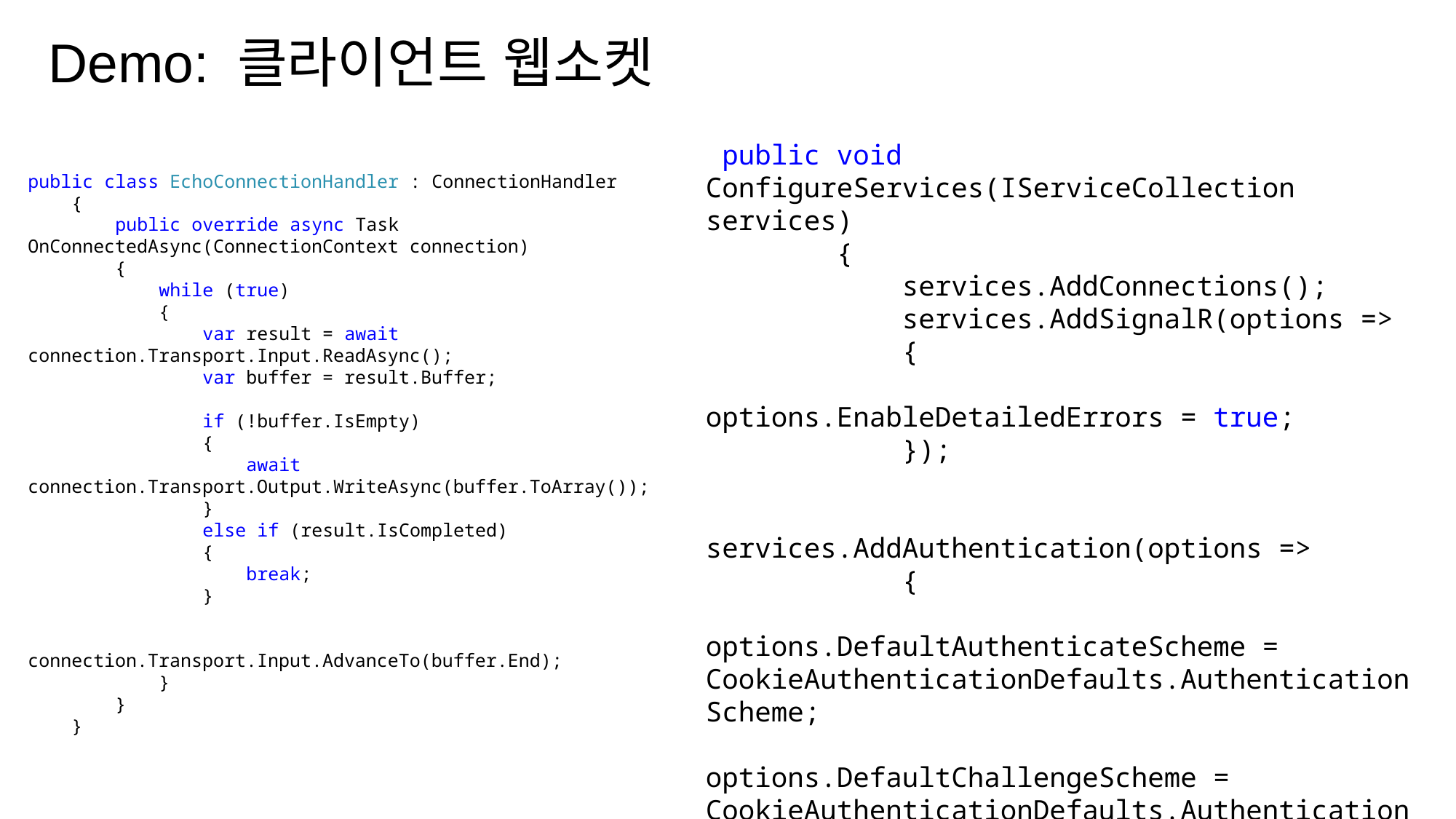

Demo: 클라이언트 웹소켓
 public void ConfigureServices(IServiceCollection services)
        {
            services.AddConnections();
            services.AddSignalR(options =>
            {
                options.EnableDetailedErrors = true;
            });

            services.AddAuthentication(options =>
            {
                options.DefaultAuthenticateScheme = CookieAuthenticationDefaults.AuthenticationScheme;
                options.DefaultChallengeScheme = CookieAuthenticationDefaults.AuthenticationScheme;
            }).AddCookie();
        }

        public void Configure(IApplicationBuilder app, IHostingEnvironment env)
        {
            app.UseConnections(routes =>
            {
                routes.MapConnectionHandler<EchoConnectionHandler>("/echo");
                routes.MapConnectionHandler<WriteThenCloseConnectionHandler>("/echoAndClose");
                routes.MapConnectionHandler<HttpHeaderConnectionHandler>("/httpheader");
                routes.MapConnectionHandler<AuthConnectionHandler>("/auth");
            });

            app.UseSignalR(routes =>
            {
                routes.MapHub<UncreatableHub>("/uncreatable");
            });
        }
public class EchoConnectionHandler : ConnectionHandler
    {
        public override async Task OnConnectedAsync(ConnectionContext connection)
        {
            while (true)
            {
                var result = await connection.Transport.Input.ReadAsync();
                var buffer = result.Buffer;

                if (!buffer.IsEmpty)
                {
                    await connection.Transport.Output.WriteAsync(buffer.ToArray());
                }
                else if (result.IsCompleted)
                {
                    break;
                }

                connection.Transport.Input.AdvanceTo(buffer.End);
            }
        }
    }